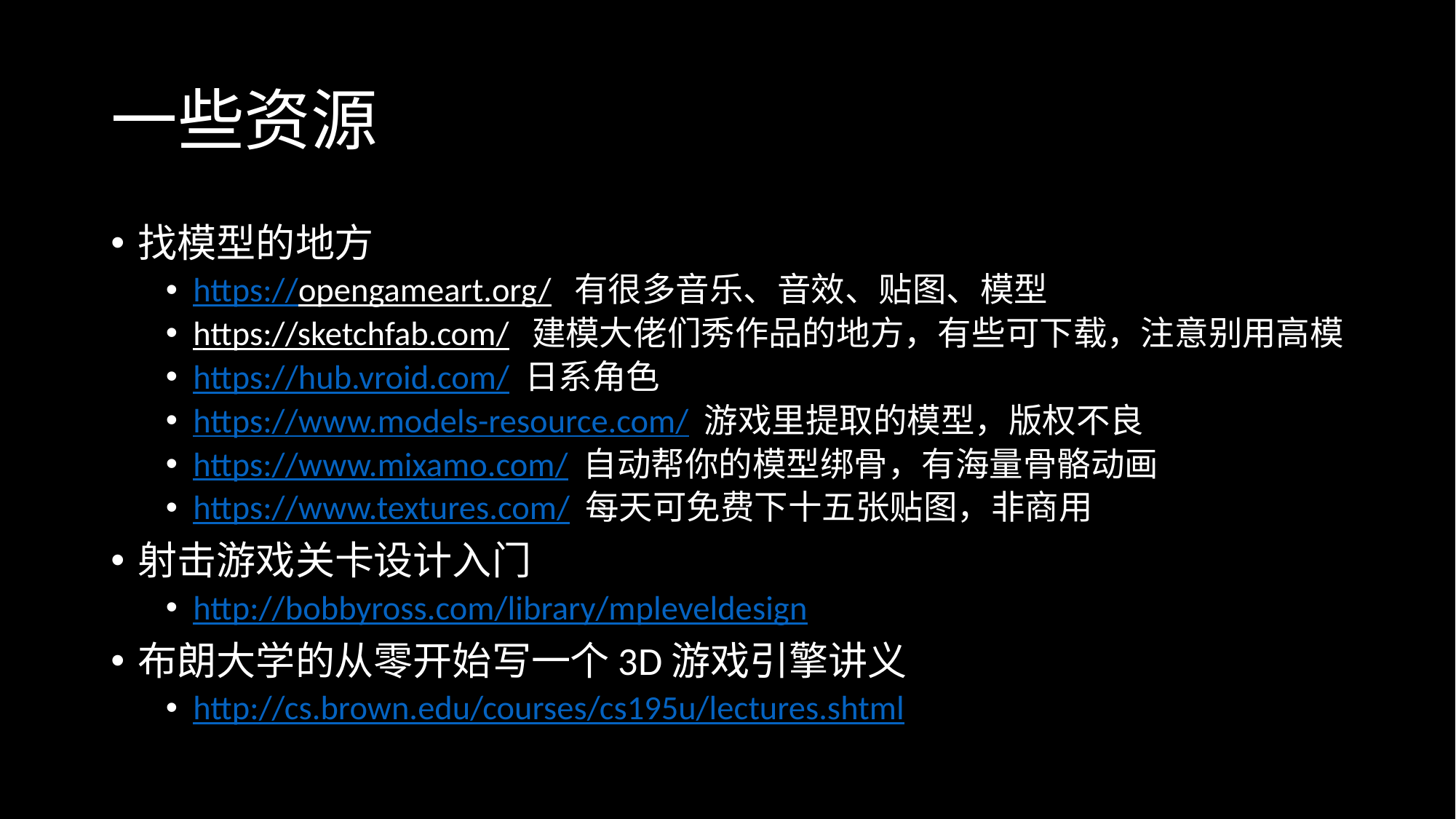

# 一些资源
找模型的地方
https://opengameart.org/  有很多音乐、音效、贴图、模型
https://sketchfab.com/  建模大佬们秀作品的地方，有些可下载，注意别用高模
https://hub.vroid.com/ 日系角色
https://www.models-resource.com/ 游戏里提取的模型，版权不良
https://www.mixamo.com/ 自动帮你的模型绑骨，有海量骨骼动画
https://www.textures.com/ 每天可免费下十五张贴图，非商用
射击游戏关卡设计入门
http://bobbyross.com/library/mpleveldesign
布朗大学的从零开始写一个3D游戏引擎讲义
http://cs.brown.edu/courses/cs195u/lectures.shtml